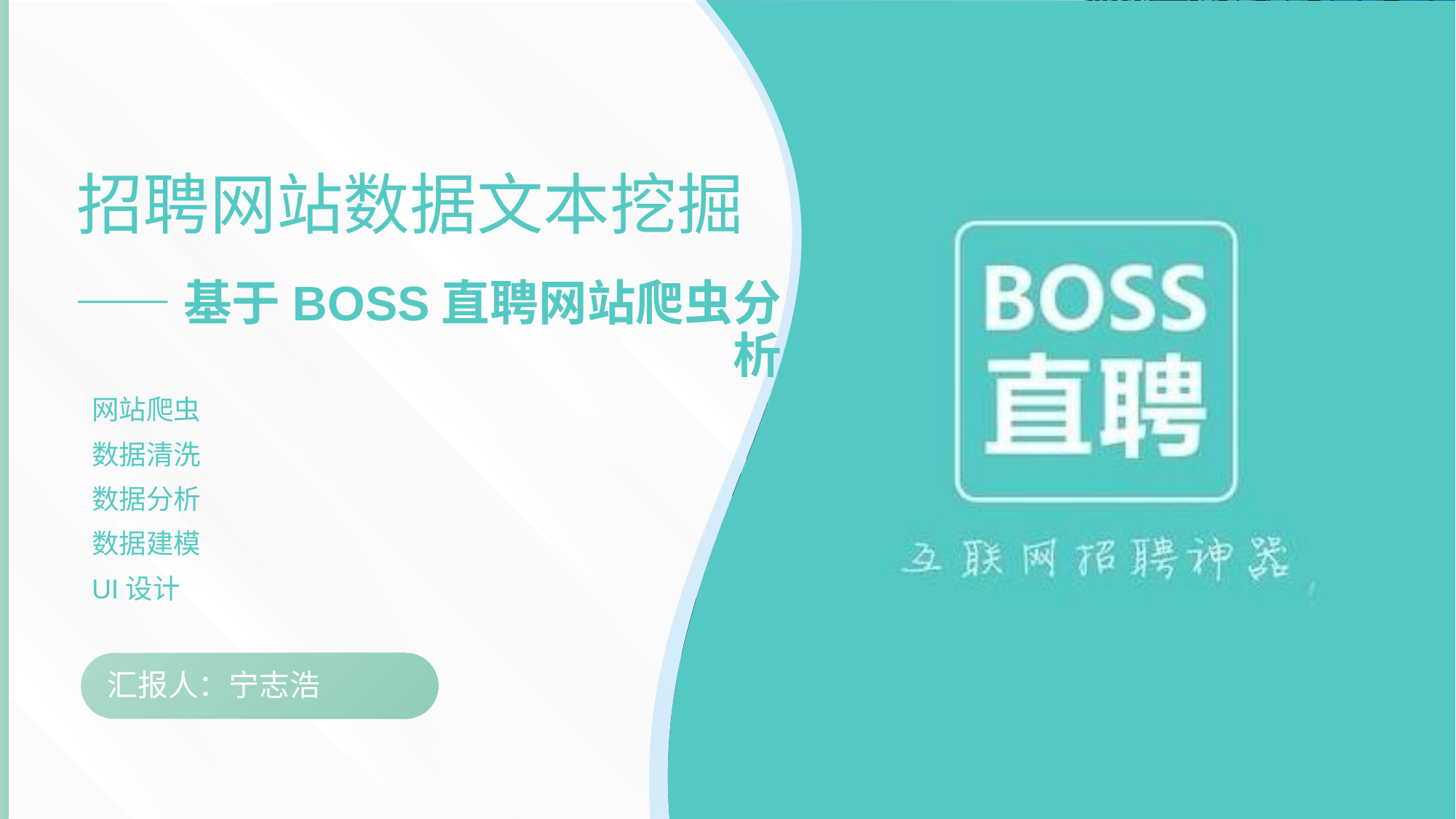

招聘网站数据文本挖掘
——基于BOSS直聘网站爬虫分析
网站爬虫
数据清洗
数据分析
数据建模
UI设计
汇报人：宁志浩